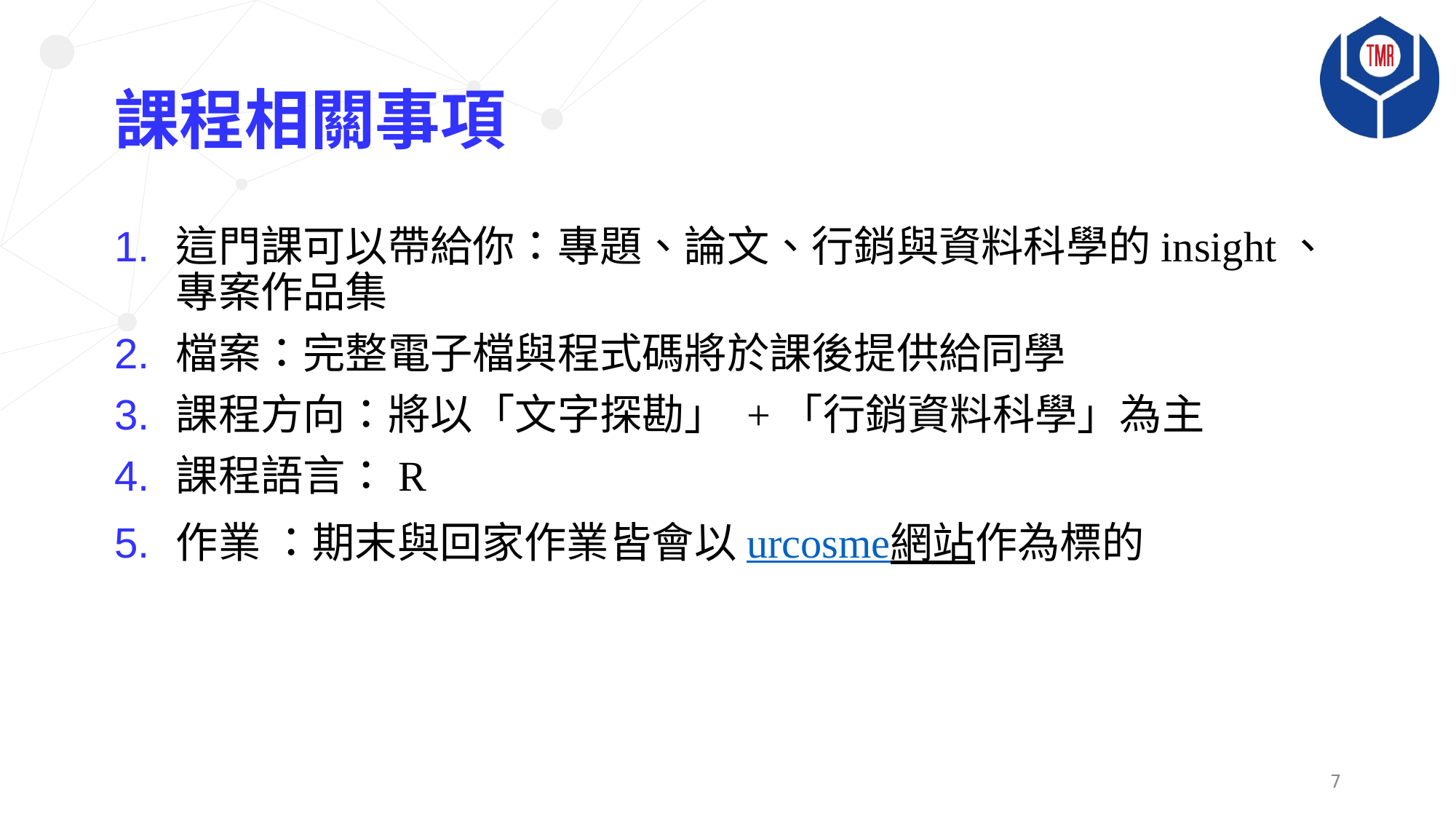

# 課程相關事項
這門課可以帶給你：專題、論文、行銷與資料科學的insight、專案作品集
檔案：完整電子檔與程式碼將於課後提供給同學
課程方向：將以「文字探勘」 +「行銷資料科學」為主
課程語言：R
作業 ：期末與回家作業皆會以urcosme網站作為標的
7